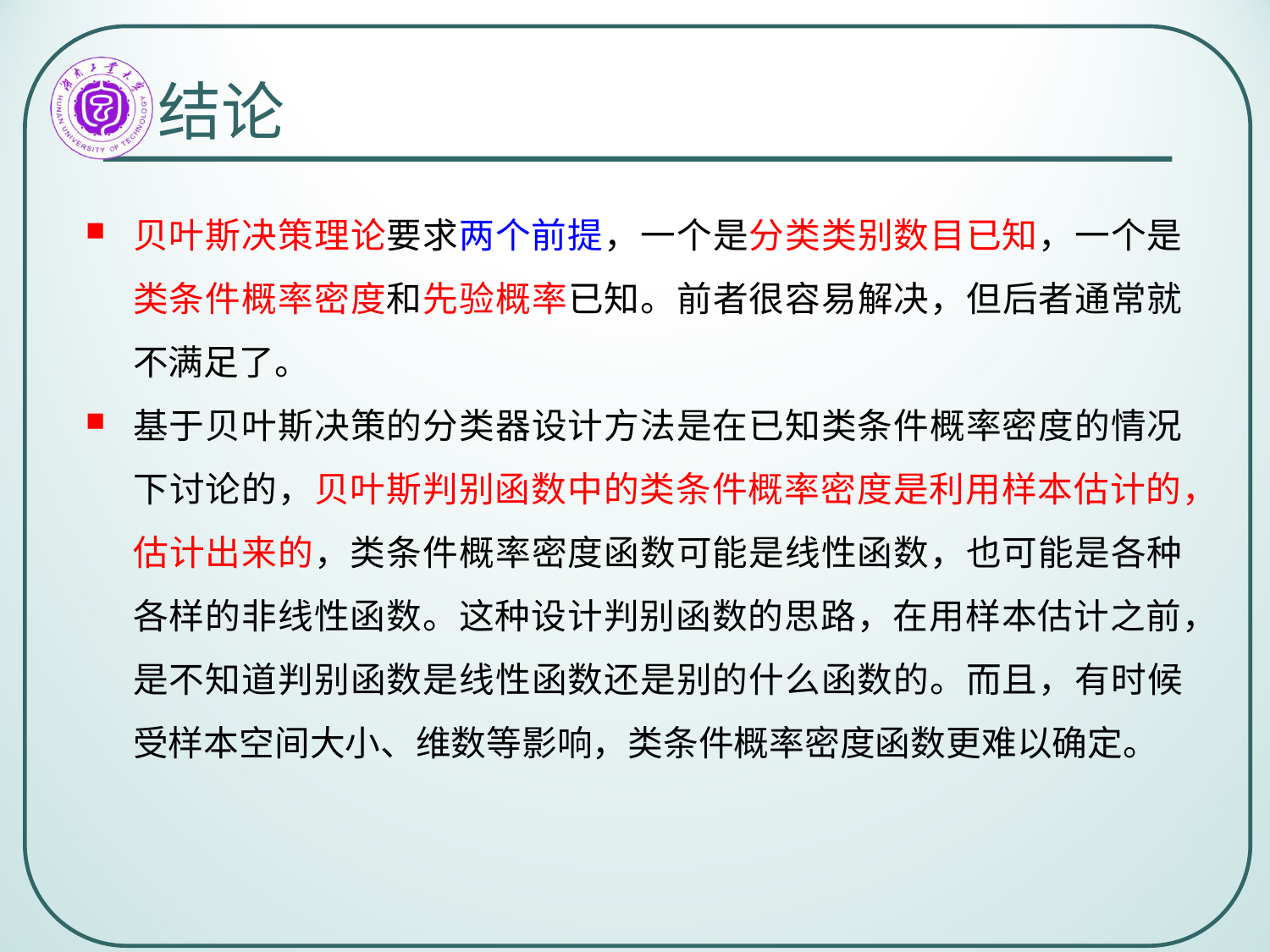

结论
贝叶斯决策理论要求两个前提，一个是分类类别数目已知，一个是类条件概率密度和先验概率已知。前者很容易解决，但后者通常就不满足了。
基于贝叶斯决策的分类器设计方法是在已知类条件概率密度的情况下讨论的，贝叶斯判别函数中的类条件概率密度是利用样本估计的，估计出来的，类条件概率密度函数可能是线性函数，也可能是各种各样的非线性函数。这种设计判别函数的思路，在用样本估计之前，是不知道判别函数是线性函数还是别的什么函数的。而且，有时候受样本空间大小、维数等影响，类条件概率密度函数更难以确定。